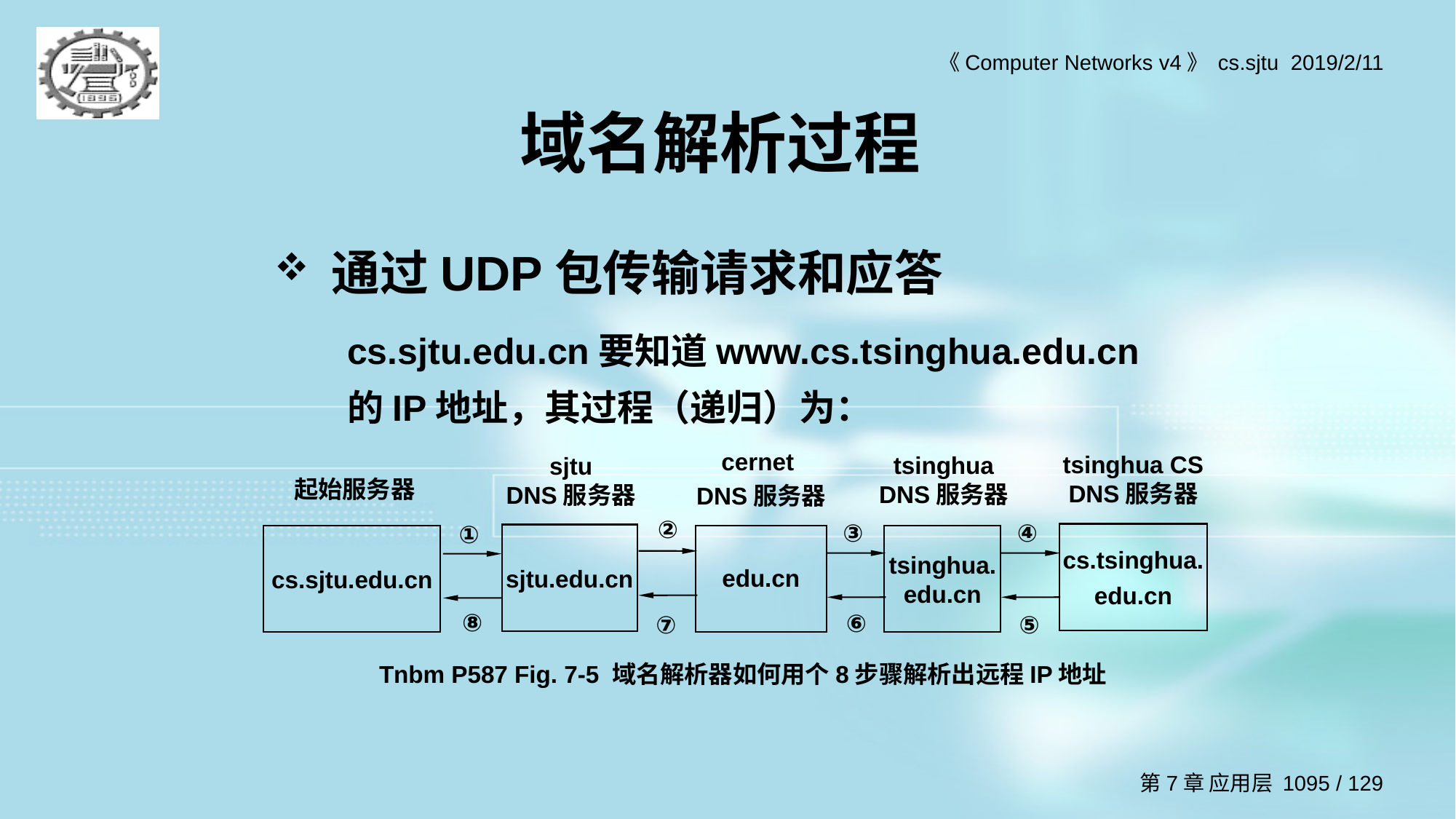

# 域名解析过程
通过UDP包传输请求和应答
cs.sjtu.edu.cn要知道www.cs.tsinghua.edu.cn的IP地址，其过程（递归）为：
cernet
DNS服务器
tsinghua
DNS服务器
tsinghua CS
DNS服务器
sjtu
DNS服务器
起始服务器
②
③
④
①
cs.tsinghua.
edu.cn
sjtu.edu.cn
cs.sjtu.edu.cn
edu.cn
tsinghua.edu.cn

⑧
⑥
⑦
⑤

Tnbm P587 Fig. 7-5 域名解析器如何用个8步骤解析出远程IP地址